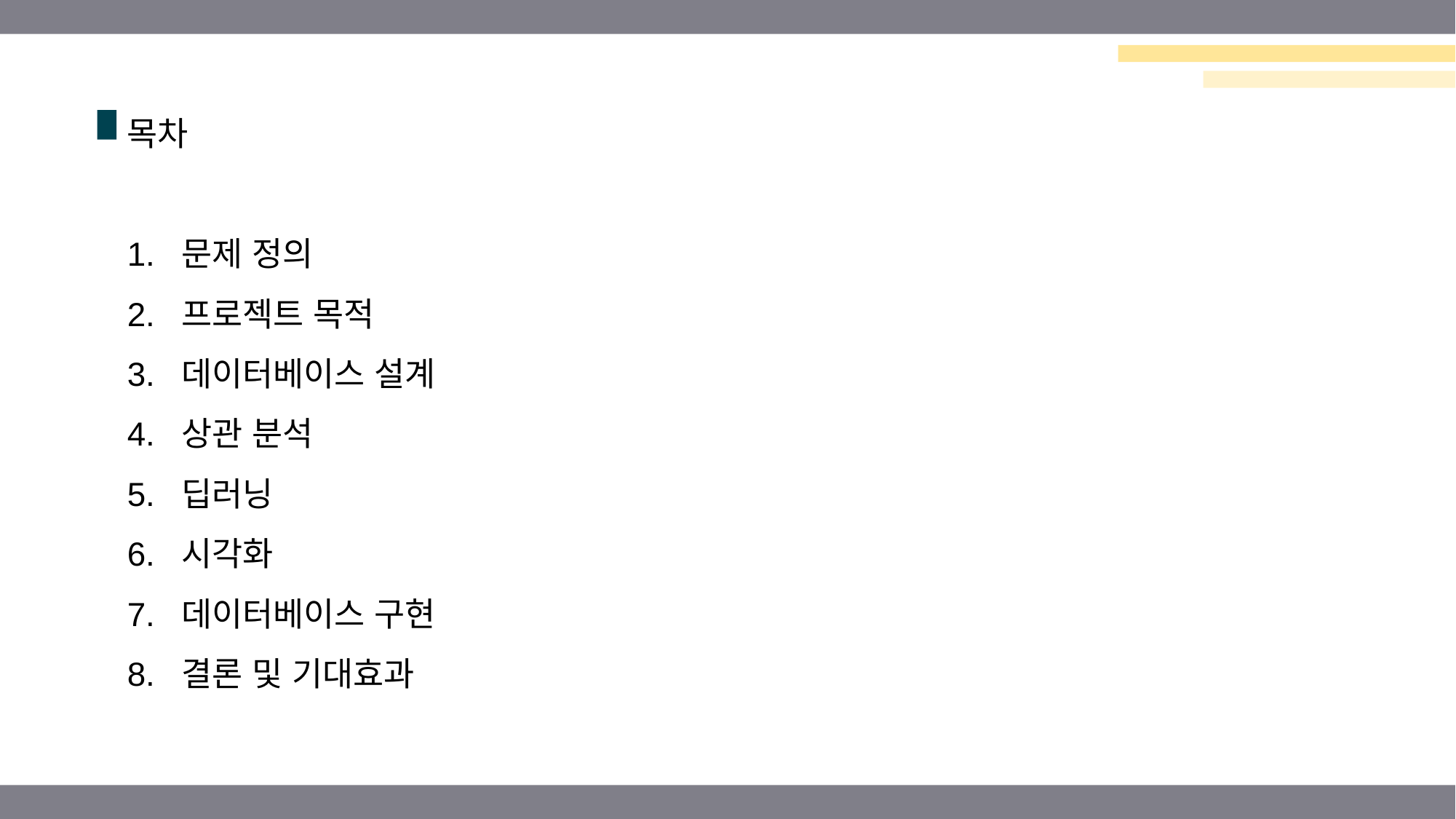

목차

문제 정의
프로젝트 목적
데이터베이스 설계
상관 분석
딥러닝
시각화
데이터베이스 구현
결론 및 기대효과